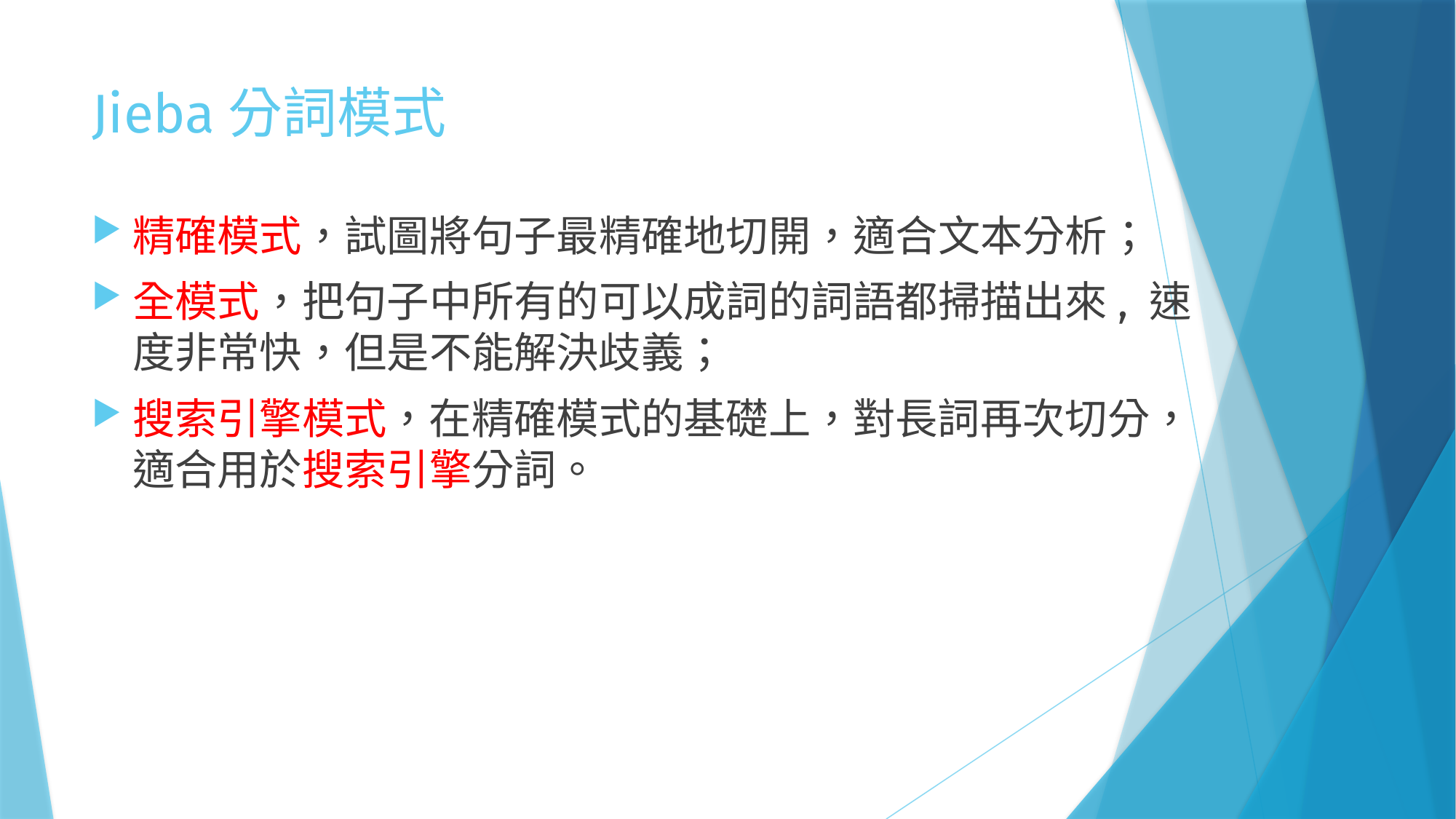

# Jieba分詞模式
精確模式，試圖將句子最精確地切開，適合文本分析；
全模式，把句子中所有的可以成詞的詞語都掃描出來, 速度非常快，但是不能解決歧義；
搜索引擎模式，在精確模式的基礎上，對長詞再次切分，適合用於搜索引擎分詞。